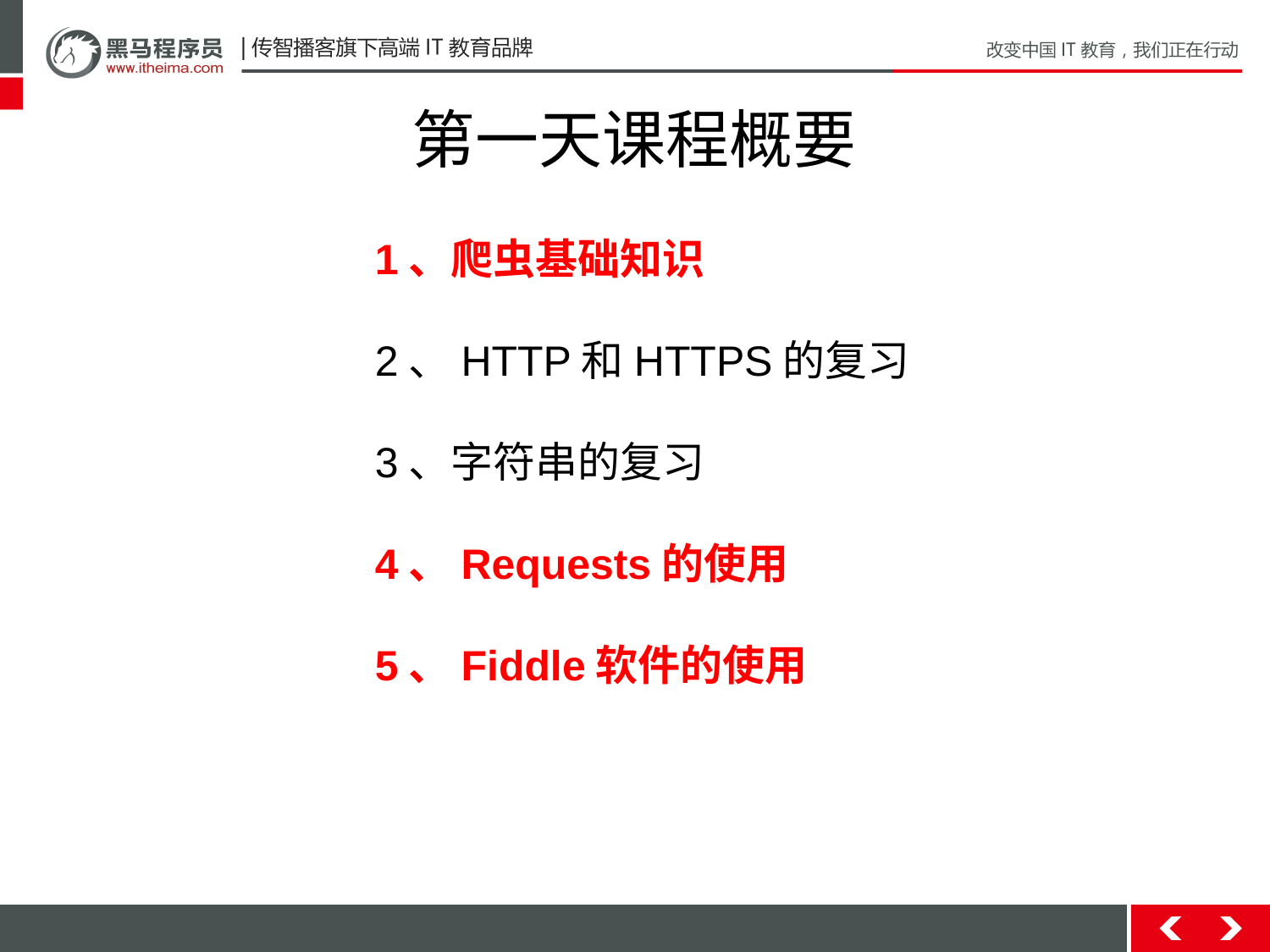

# 第一天课程概要
1、爬虫基础知识

2、HTTP和HTTPS的复习

3、字符串的复习

4、Requests的使用

5、Fiddle软件的使用